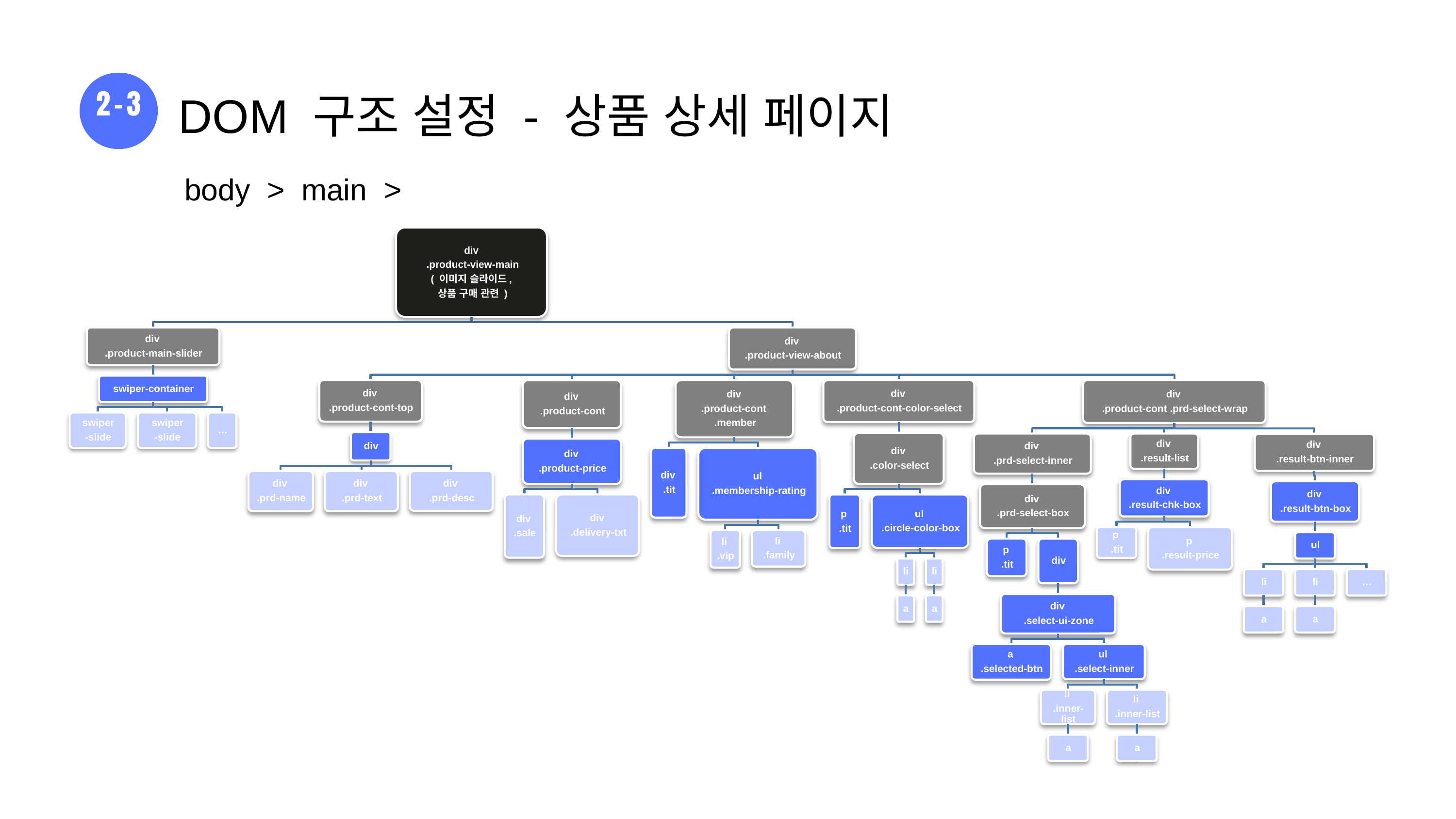

2-3
DOM 구조 설정 - 상품 상세 페이지
body  >  main  >
div
.product-view-main
( 이미지 슬라이드,
상품 구매 관련 )
div
.product-main-slider
swiper-container
swiper
-slide
swiper
-slide
…
div
.product-view-about
div
.product-cont-top
div
div
.prd-name
div
.prd-text
div
.prd-desc
div
.product-cont
div
.product-price
div
.sale
div
.delivery-txt
div
.product-cont
.member
div
.tit
ul
.membership-rating
li
.vip
li
.family
div
.product-cont-color-select
div
.color-select
p
.tit
ul
.circle-color-box
li
a
li
a
div
.product-cont .prd-select-wrap
div
.prd-select-inner
div
.prd-select-box
p
.tit
div
div
.select-ui-zone
a
.selected-btn
ul
.select-inner
li
.inner-list
a
li
.inner-list
a
div
.result-list
div
.result-chk-box
p
.tit
p
.result-price
div
.result-btn-inner
div
.result-btn-box
ul
li
a
li
a
…